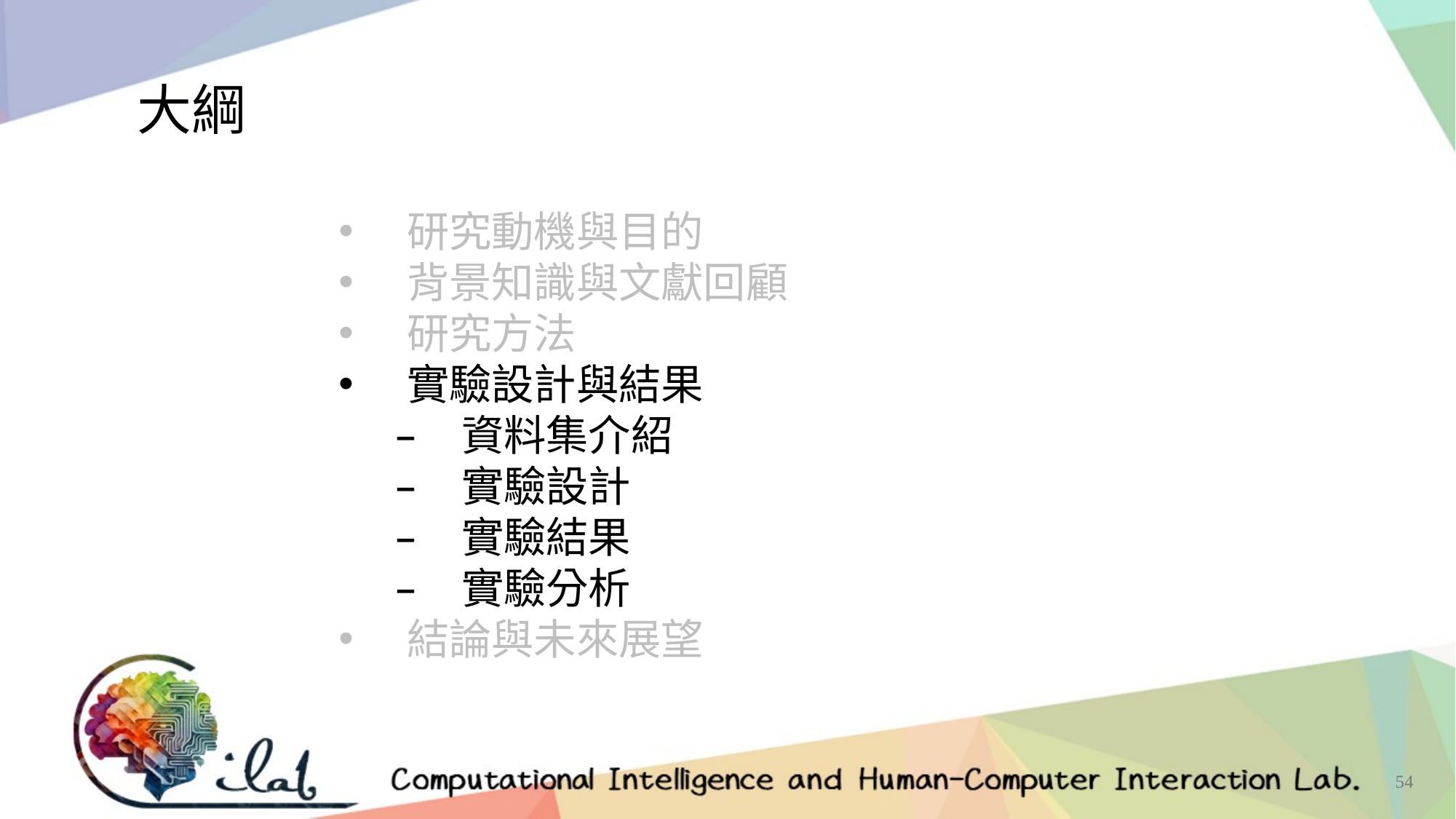

大綱
研究動機與目的
背景知識與文獻回顧
研究方法
實驗設計與結果
資料集介紹
實驗設計
實驗結果
實驗分析
結論與未來展望
54